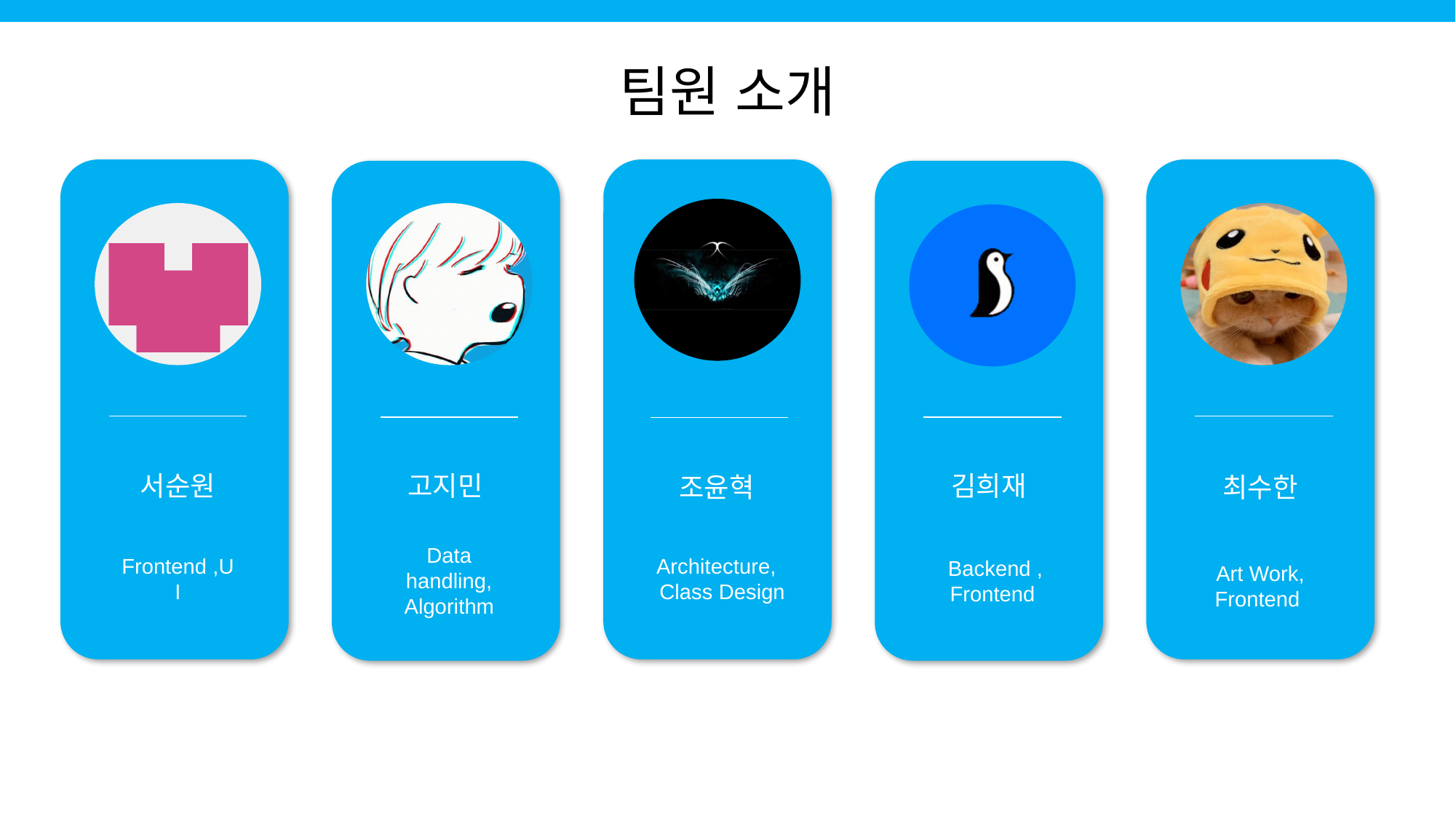

팀원 소개

서순원
고지민
김희재
조윤혁
최수한
Data handling, Algorithm
Frontend ,UI
Architecture,
 Class Design
Backend , Frontend
Art Work, Frontend